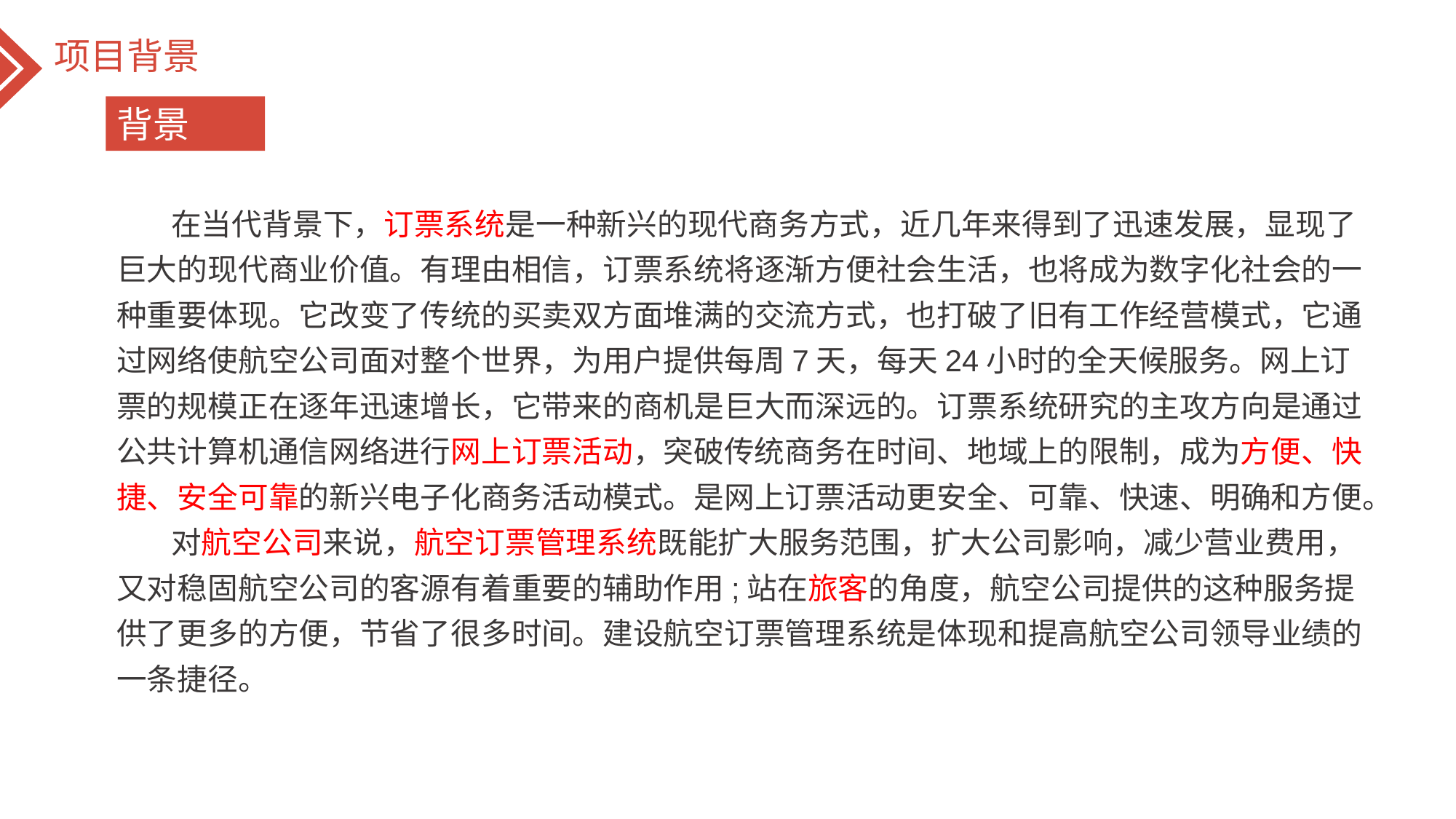

项目背景
背景
在当代背景下，订票系统是一种新兴的现代商务方式，近几年来得到了迅速发展，显现了巨大的现代商业价值。有理由相信，订票系统将逐渐方便社会生活，也将成为数字化社会的一种重要体现。它改变了传统的买卖双方面堆满的交流方式，也打破了旧有工作经营模式，它通过网络使航空公司面对整个世界，为用户提供每周7天，每天24小时的全天候服务。网上订票的规模正在逐年迅速增长，它带来的商机是巨大而深远的。订票系统研究的主攻方向是通过公共计算机通信网络进行网上订票活动，突破传统商务在时间、地域上的限制，成为方便、快捷、安全可靠的新兴电子化商务活动模式。是网上订票活动更安全、可靠、快速、明确和方便。
对航空公司来说，航空订票管理系统既能扩大服务范围，扩大公司影响，减少营业费用，又对稳固航空公司的客源有着重要的辅助作用;站在旅客的角度，航空公司提供的这种服务提供了更多的方便，节省了很多时间。建设航空订票管理系统是体现和提高航空公司领导业绩的一条捷径。